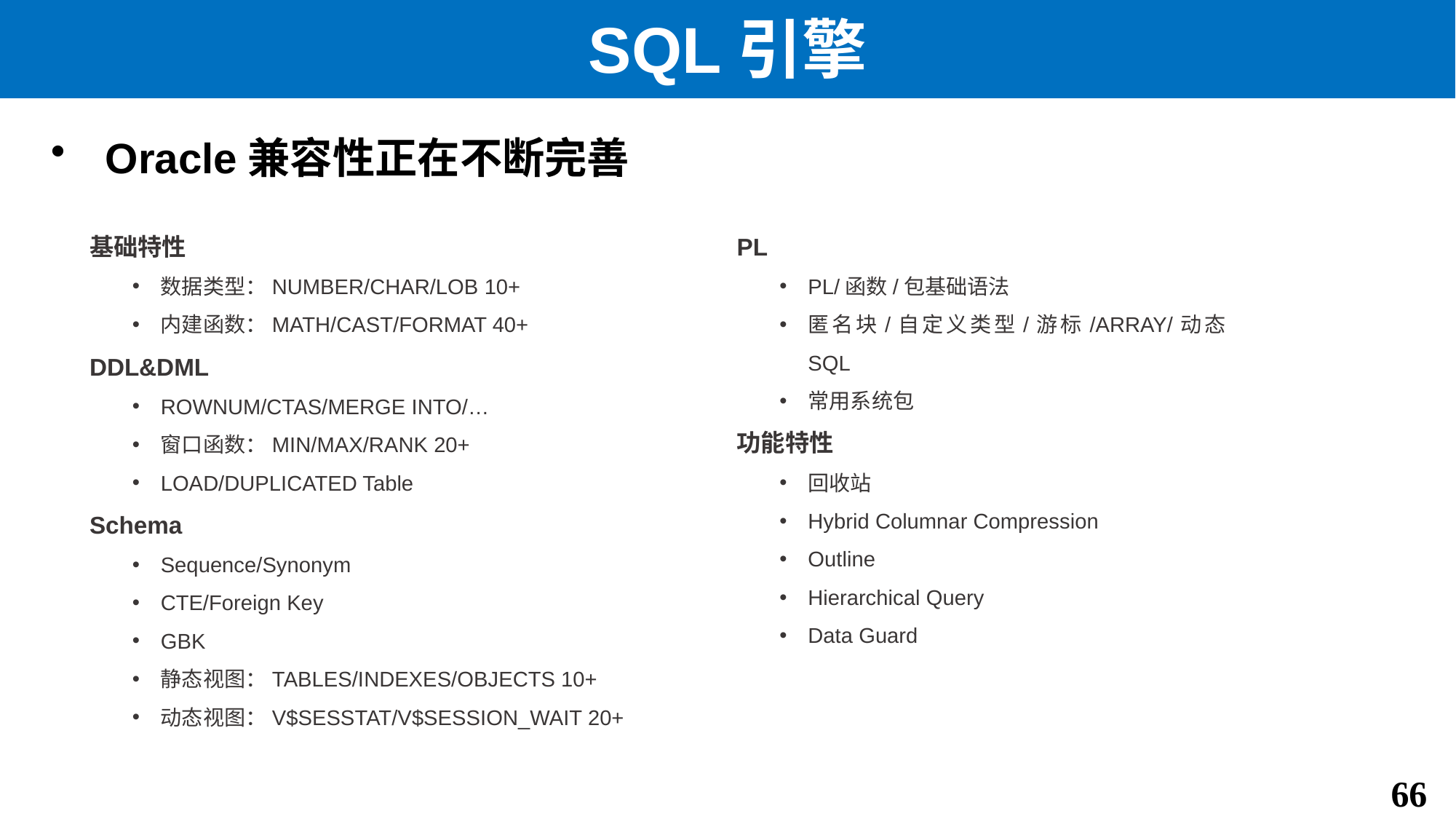

# SQL引擎
Oracle兼容性正在不断完善
基础特性
数据类型：NUMBER/CHAR/LOB 10+
内建函数：MATH/CAST/FORMAT 40+
DDL&DML
ROWNUM/CTAS/MERGE INTO/…
窗口函数：MIN/MAX/RANK 20+
LOAD/DUPLICATED Table
Schema
Sequence/Synonym
CTE/Foreign Key
GBK
静态视图：TABLES/INDEXES/OBJECTS 10+
动态视图：V$SESSTAT/V$SESSION_WAIT 20+
PL
PL/函数/包基础语法
匿名块/自定义类型/游标/ARRAY/动态SQL
常用系统包
功能特性
回收站
Hybrid Columnar Compression
Outline
Hierarchical Query
Data Guard